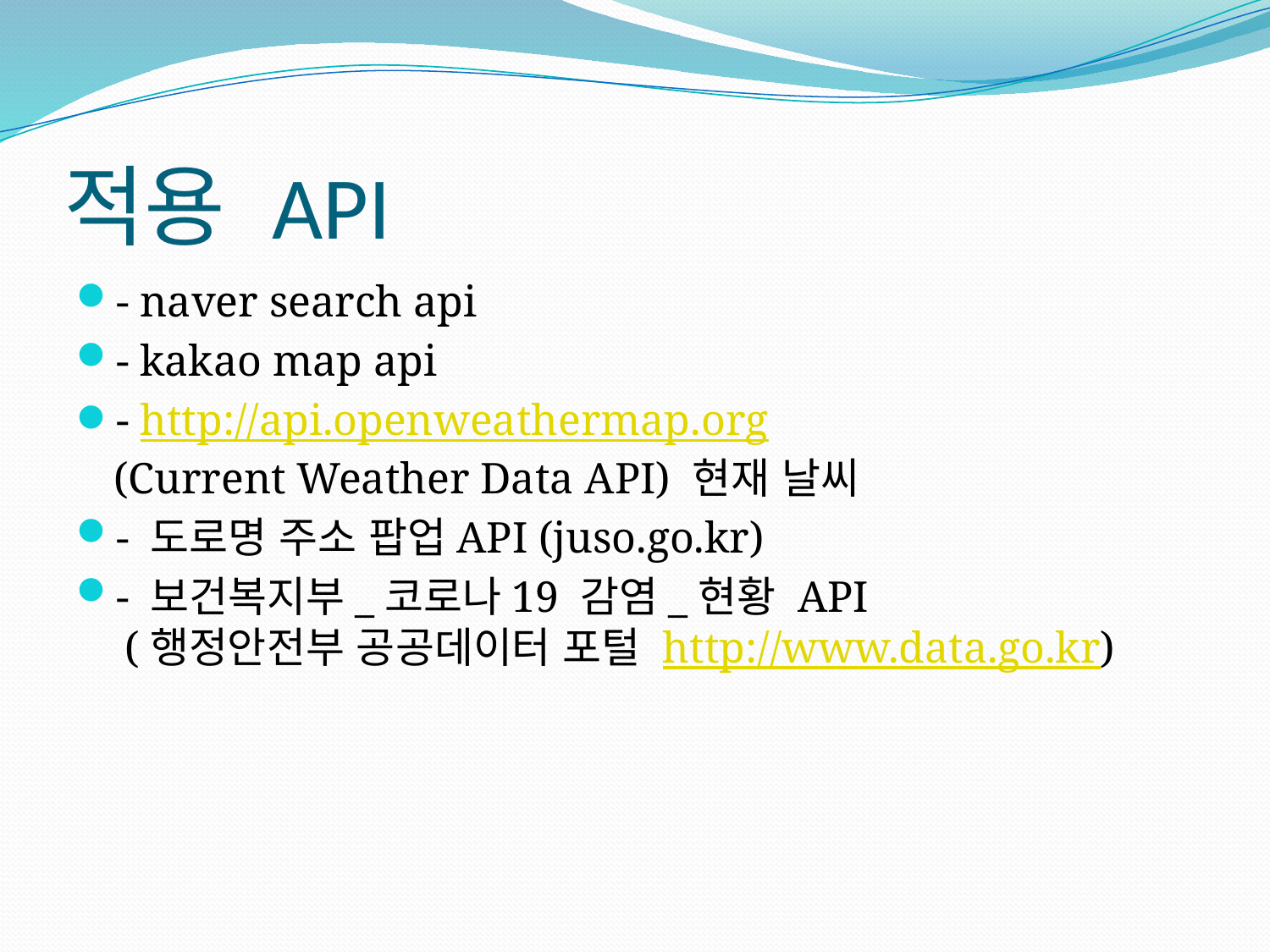

# 적용 API
- naver search api
- kakao map api
- http://api.openweathermap.org                                     (Current Weather Data API) 현재 날씨
- 도로명 주소 팝업API (juso.go.kr)
- 보건복지부_코로나19 감염_현황 API                               (행정안전부 공공데이터 포털 http://www.data.go.kr)